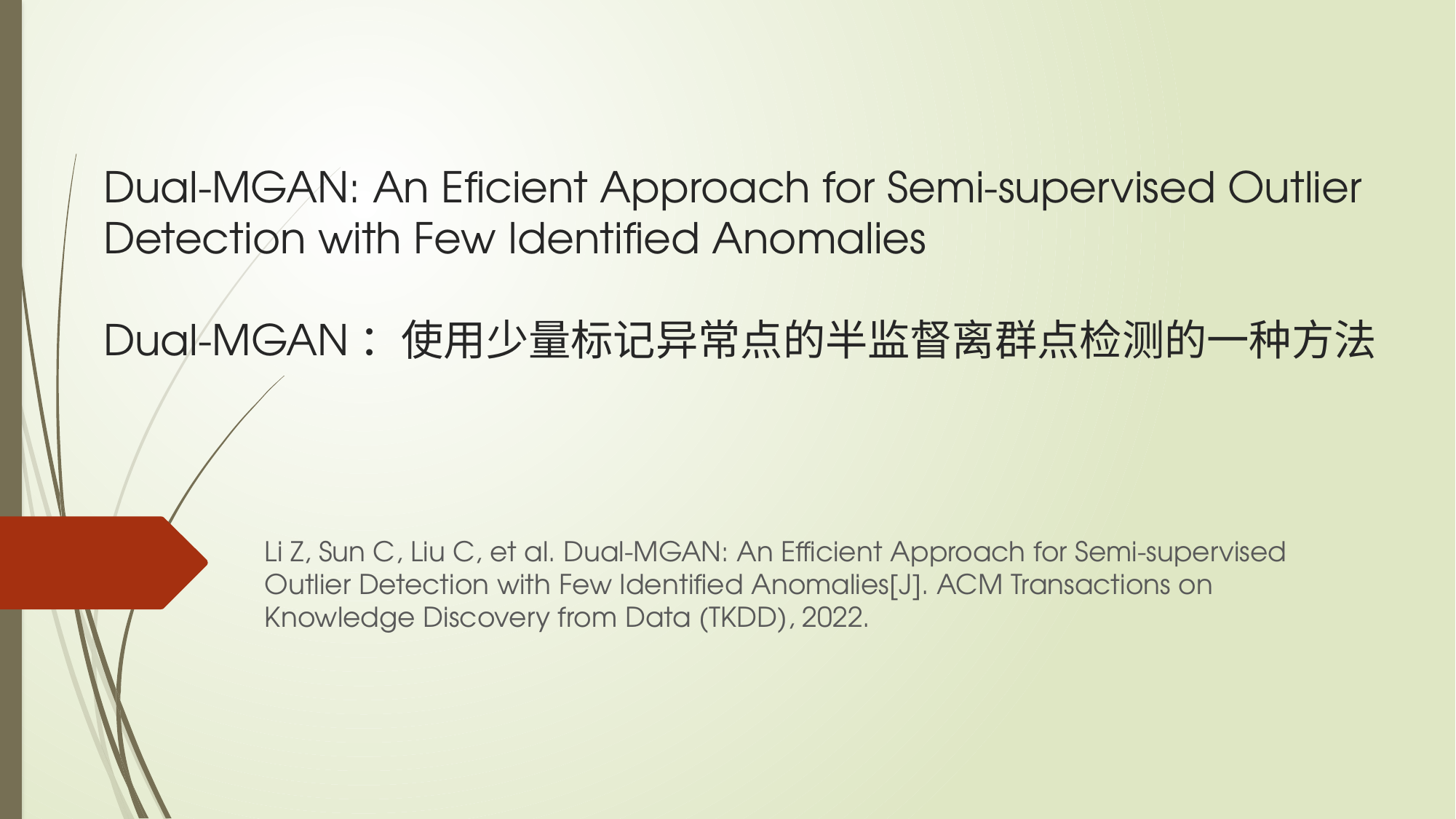

# Dual-MGAN: An Eficient Approach for Semi-supervised Outlier Detection with Few Identified Anomalies Dual-MGAN：使用少量标记异常点的半监督离群点检测的一种方法
Li Z, Sun C, Liu C, et al. Dual-MGAN: An Efficient Approach for Semi-supervised Outlier Detection with Few Identified Anomalies[J]. ACM Transactions on Knowledge Discovery from Data (TKDD), 2022.